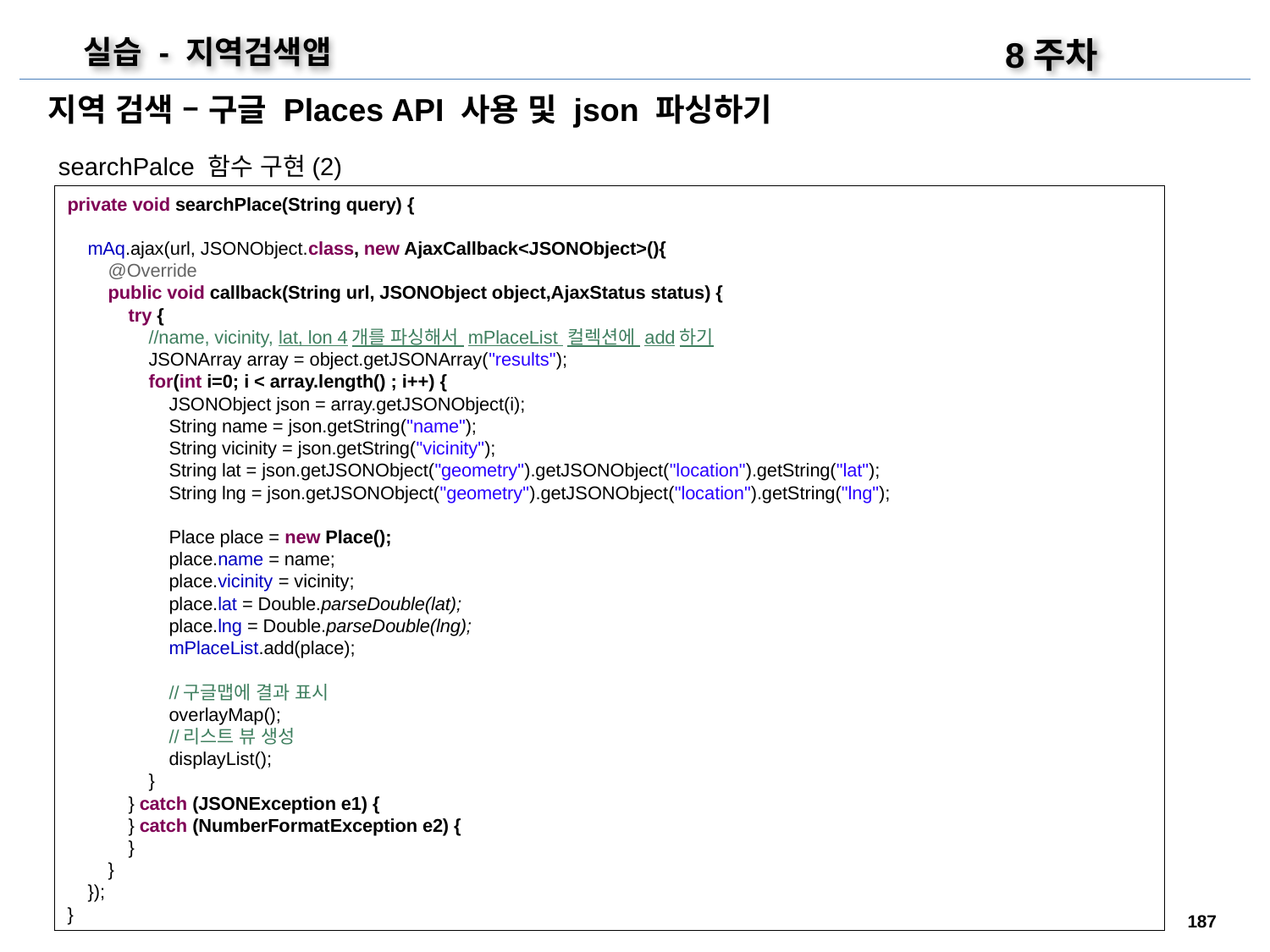

8주차
실습 - 지역검색앱
지역 검색 – 구글 Places API 사용 및 json 파싱하기
searchPalce 함수 구현(2)
private void searchPlace(String query) {

    mAq.ajax(url, JSONObject.class, new AjaxCallback<JSONObject>(){
        @Override
        public void callback(String url, JSONObject object,AjaxStatus status) {
            try {
                //name, vicinity, lat, lon 4개를 파싱해서 mPlaceList 컬렉션에 add하기
                JSONArray array = object.getJSONArray("results");
                for(int i=0; i < array.length() ; i++) {
                    JSONObject json = array.getJSONObject(i);
                    String name = json.getString("name");
                    String vicinity = json.getString("vicinity");
                    String lat = json.getJSONObject("geometry").getJSONObject("location").getString("lat");
                    String lng = json.getJSONObject("geometry").getJSONObject("location").getString("lng");

                    Place place = new Place();
                    place.name = name;
                    place.vicinity = vicinity;
                    place.lat = Double.parseDouble(lat);
                    place.lng = Double.parseDouble(lng);
                    mPlaceList.add(place);

                    //구글맵에 결과 표시
                    overlayMap();
                    //리스트 뷰 생성
                    displayList();
                }
            } catch (JSONException e1) {
            } catch (NumberFormatException e2) {
            }
        }
    });
}